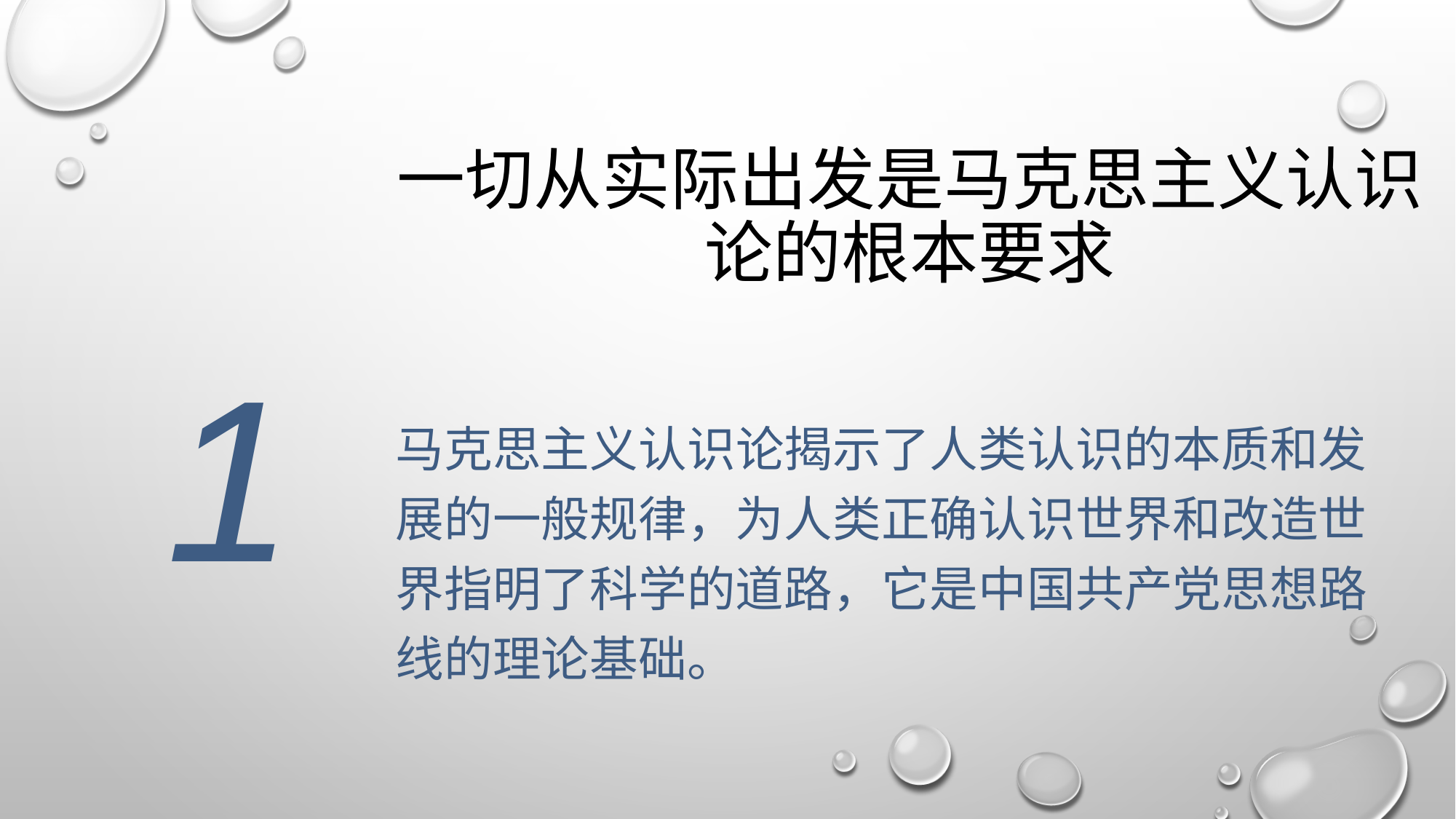

# 一切从实际出发是马克思主义认识论的根本要求
1
马克思主义认识论揭示了人类认识的本质和发展的一般规律，为人类正确认识世界和改造世界指明了科学的道路，它是中国共产党思想路线的理论基础。